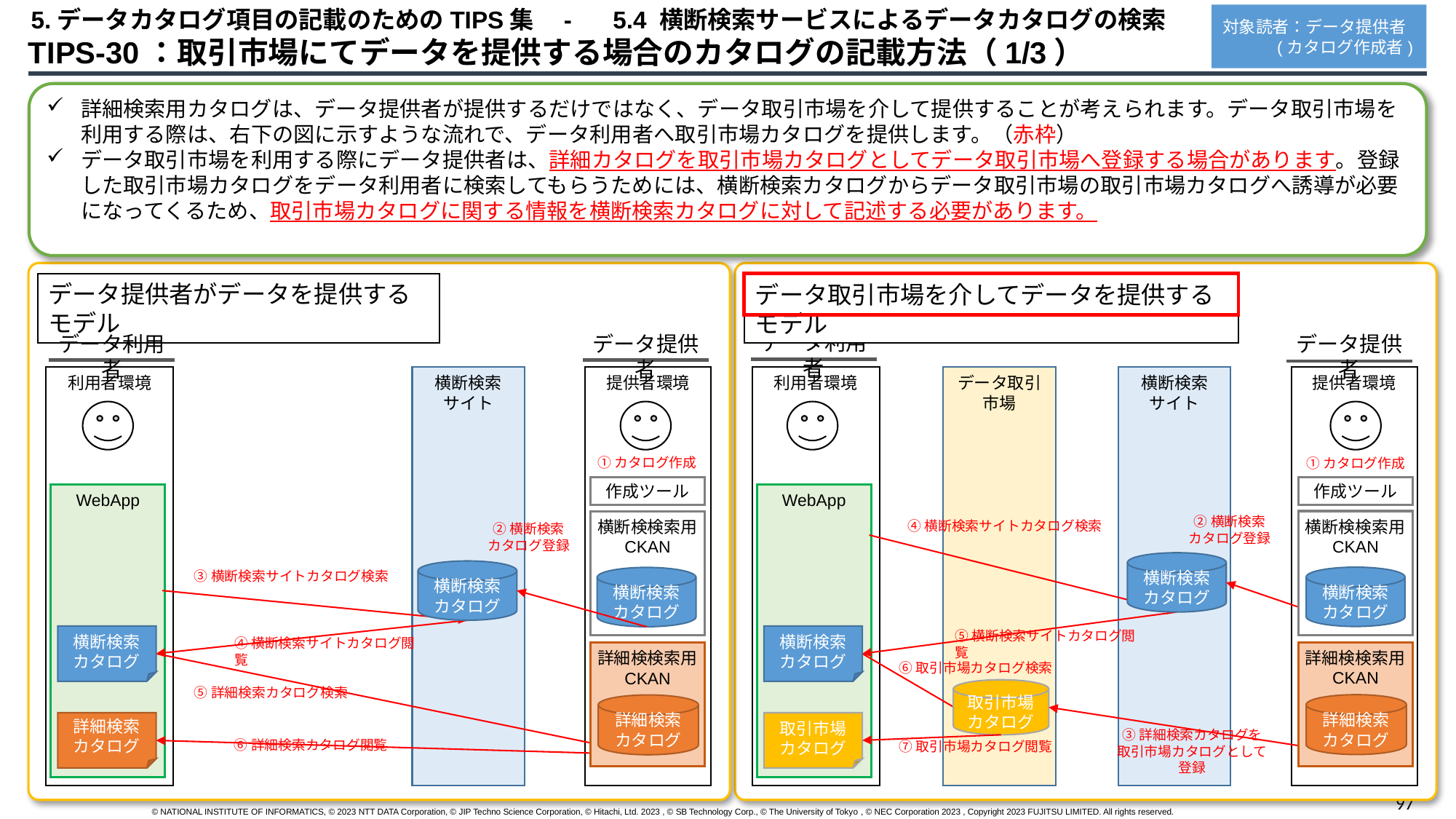

5.データカタログ項目の記載のためのTIPS集　-　 5.4 横断検索サービスによるデータカタログの検索
対象読者：データ提供者
           (カタログ作成者)
TIPS-30：取引市場にてデータを提供する場合のカタログの記載方法（1/3）
詳細検索用カタログは、データ提供者が提供するだけではなく、データ取引市場を介して提供することが考えられます。データ取引市場を利用する際は、右下の図に示すような流れで、データ利用者へ取引市場カタログを提供します。（赤枠）
データ取引市場を利用する際にデータ提供者は、詳細カタログを取引市場カタログとしてデータ取引市場へ登録する場合があります。登録した取引市場カタログをデータ利用者に検索してもらうためには、横断検索カタログからデータ取引市場の取引市場カタログへ誘導が必要になってくるため、取引市場カタログに関する情報を横断検索カタログに対して記述する必要があります。

データ提供者がデータを提供するモデル
データ取引市場を介してデータを提供するモデル
データ利用者
データ利用者
データ提供者
データ提供者
横断検索
サイト
提供者環境
データ取引
市場
横断検索
サイト
利用者環境
利用者環境
提供者環境

①カタログ作成
①カタログ作成
作成ツール
作成ツール
WebApp
WebApp
②横断検索
カタログ登録
横断検検索用
CKAN
横断検検索用
CKAN
④横断検索サイトカタログ検索
②横断検索
カタログ登録
横断検索カタログ
横断検索カタログ
③横断検索サイトカタログ検索
横断検索カタログ
横断検索カタログ
⑤横断検索サイトカタログ閲覧
横断検索
カタログ
横断検索
カタログ
④横断検索サイトカタログ閲覧
詳細検検索用
CKAN
詳細検検索用
CKAN
⑥取引市場カタログ検索
⑤詳細検索カタログ検索
取引市場
カタログ
詳細検索カタログ
詳細検索カタログ
詳細検索カタログ
取引市場カタログ
③詳細検索カタログを
取引市場カタログとして登録
⑥詳細検索カタログ閲覧
⑦取引市場カタログ閲覧